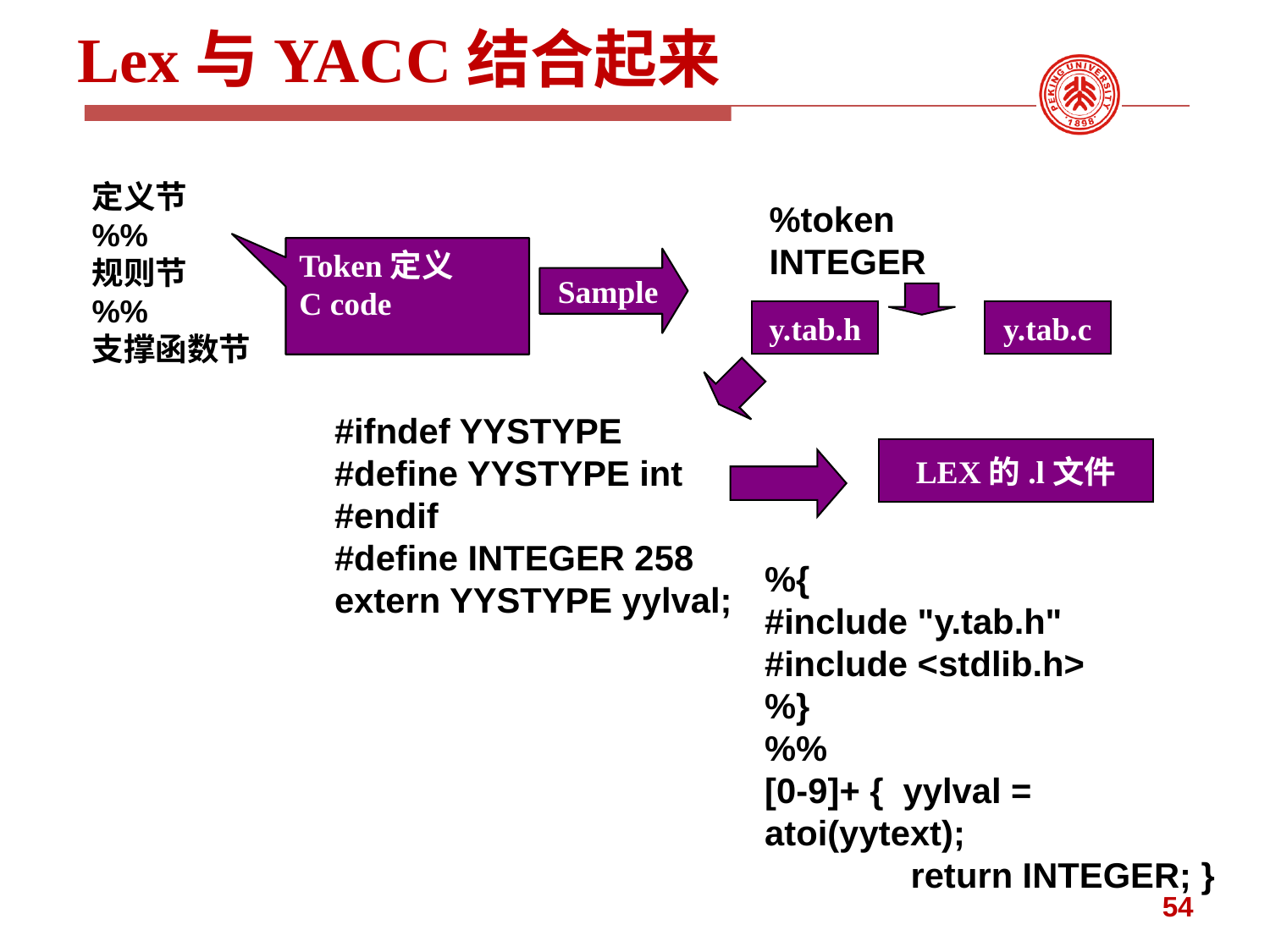

# Lex与YACC结合起来
定义节
%%
规则节
%%
支撑函数节
%token INTEGER

Token定义
C code

Sample

y.tab.h
y.tab.c

#ifndef YYSTYPE
#define YYSTYPE int
#endif
#define INTEGER 258
extern YYSTYPE yylval;
LEX的.l文件

%{
#include "y.tab.h"
#include <stdlib.h>
%}
%%
[0-9]+ {  yylval = atoi(yytext);
               return INTEGER; }
54